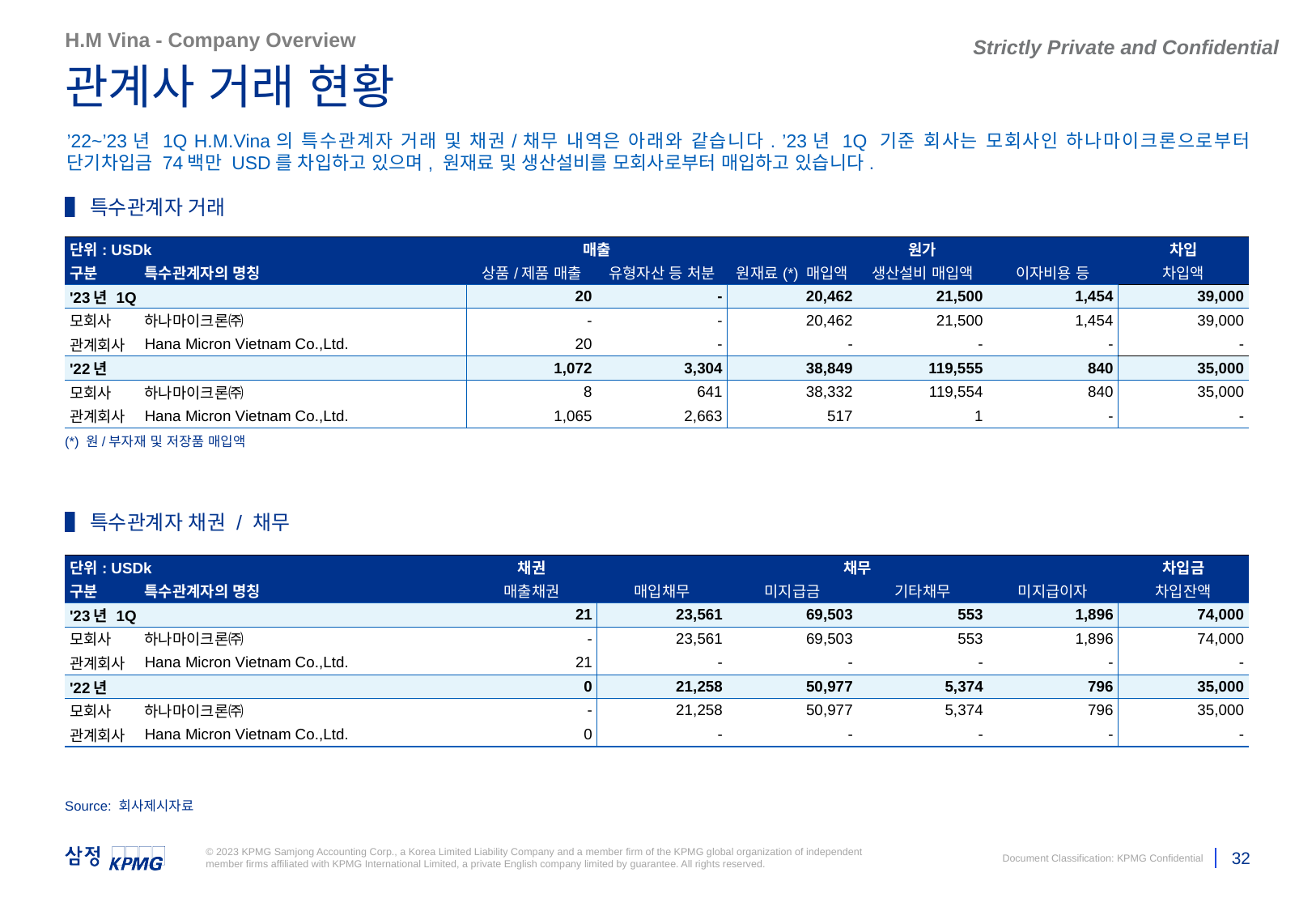

H.M Vina - Company Overview
관계사 거래 현황
’22~’23년 1Q H.M.Vina의 특수관계자 거래 및 채권/채무 내역은 아래와 같습니다. ’23년 1Q 기준 회사는 모회사인 하나마이크론으로부터 단기차입금 74백만 USD를 차입하고 있으며, 원재료 및 생산설비를 모회사로부터 매입하고 있습니다.
▌특수관계자 거래
| 단위: USDk |  | 매출 |  | 원가 |  |  | 차입 |
| --- | --- | --- | --- | --- | --- | --- | --- |
| 구분 | 특수관계자의 명칭 | 상품/제품 매출 | 유형자산 등 처분 | 원재료(\*) 매입액 | 생산설비 매입액 | 이자비용 등 | 차입액 |
| '23년 1Q |  | 20 | - | 20,462 | 21,500 | 1,454 | 39,000 |
| 모회사 | 하나마이크론㈜ | - | - | 20,462 | 21,500 | 1,454 | 39,000 |
| 관계회사 | Hana Micron Vietnam Co.,Ltd. | 20 | - | - | - | - | - |
| '22년 |  | 1,072 | 3,304 | 38,849 | 119,555 | 840 | 35,000 |
| 모회사 | 하나마이크론㈜ | 8 | 641 | 38,332 | 119,554 | 840 | 35,000 |
| 관계회사 | Hana Micron Vietnam Co.,Ltd. | 1,065 | 2,663 | 517 | 1 | - | - |
(*) 원/부자재 및 저장품 매입액
▌특수관계자 채권 / 채무
| 단위: USDk |  | 채권 | 채무 |  |  |  | 차입금 |
| --- | --- | --- | --- | --- | --- | --- | --- |
| 구분 | 특수관계자의 명칭 | 매출채권 | 매입채무 | 미지급금 | 기타채무 | 미지급이자 | 차입잔액 |
| '23년 1Q |  | 21 | 23,561 | 69,503 | 553 | 1,896 | 74,000 |
| 모회사 | 하나마이크론㈜ | - | 23,561 | 69,503 | 553 | 1,896 | 74,000 |
| 관계회사 | Hana Micron Vietnam Co.,Ltd. | 21 | - | - | - | - | - |
| '22년 |  | 0 | 21,258 | 50,977 | 5,374 | 796 | 35,000 |
| 모회사 | 하나마이크론㈜ | - | 21,258 | 50,977 | 5,374 | 796 | 35,000 |
| 관계회사 | Hana Micron Vietnam Co.,Ltd. | 0 | - | - | - | - | - |
Source: 회사제시자료